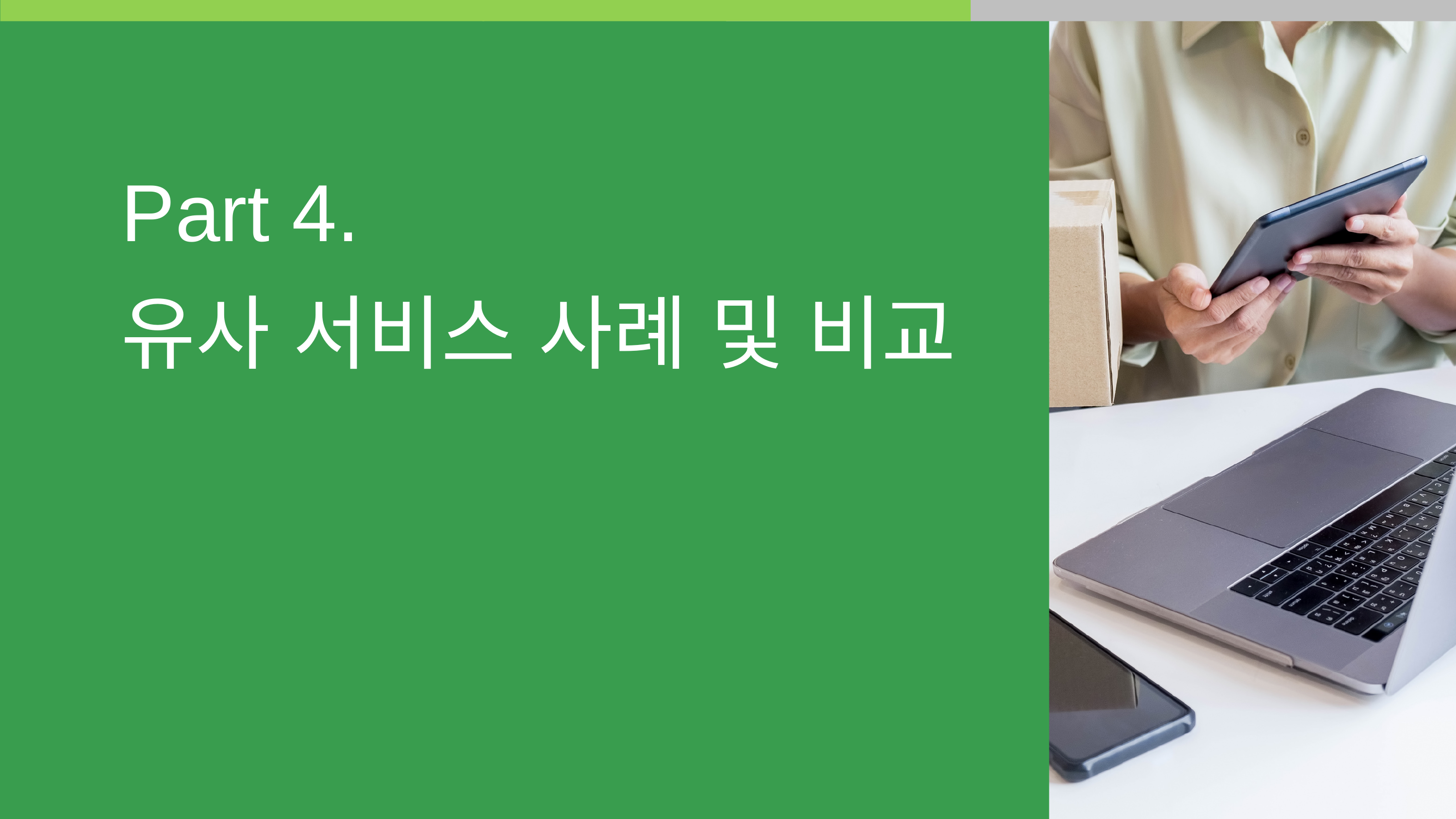

Part 4.
유사 서비스 사례 및 비교